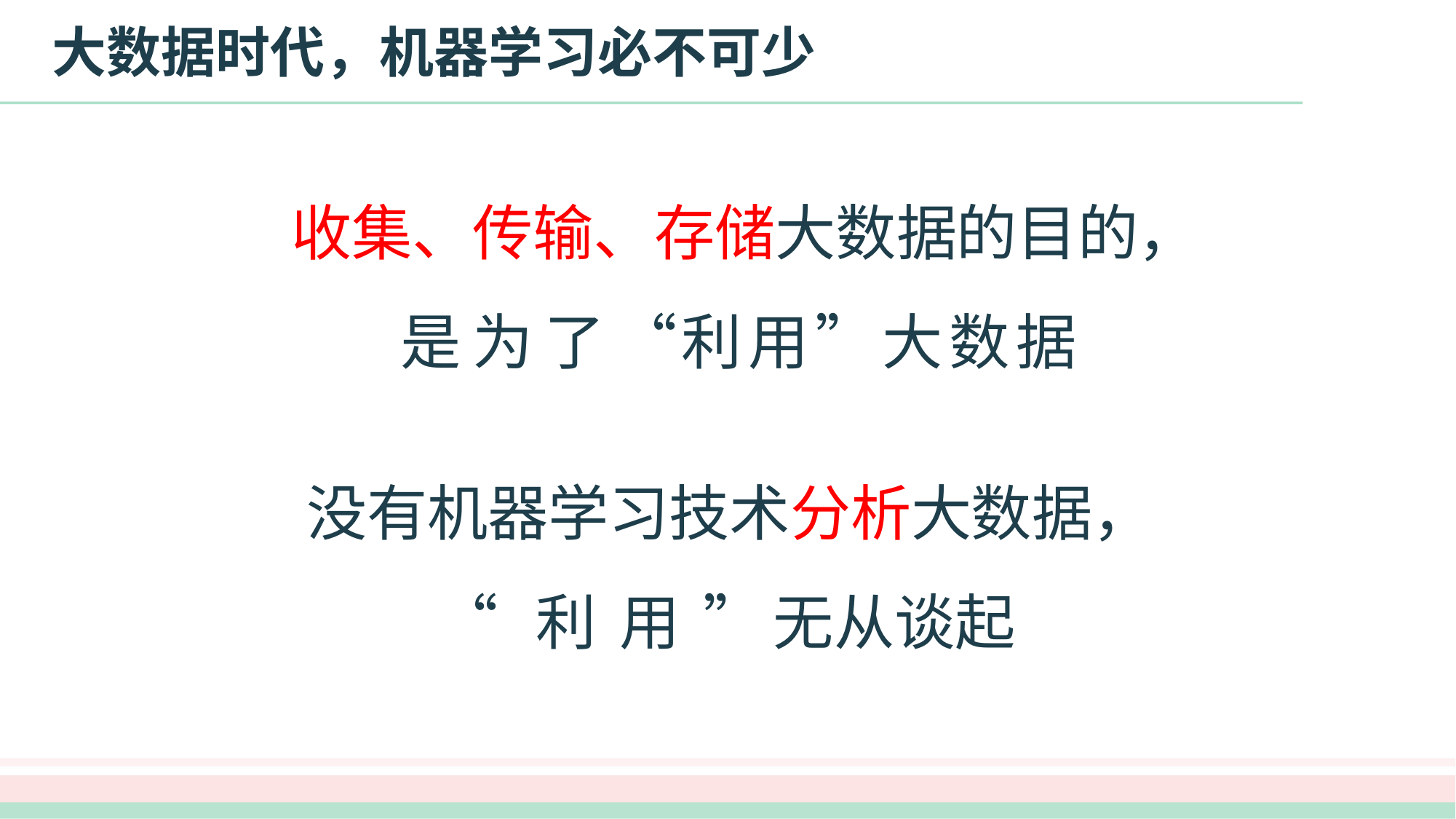

# 大数据时代，机器学习必不可少
收集、传输、存储大数据的目的，

是为了“利用”大数据

没有机器学习技术分析大数据，

“利用”无从谈起